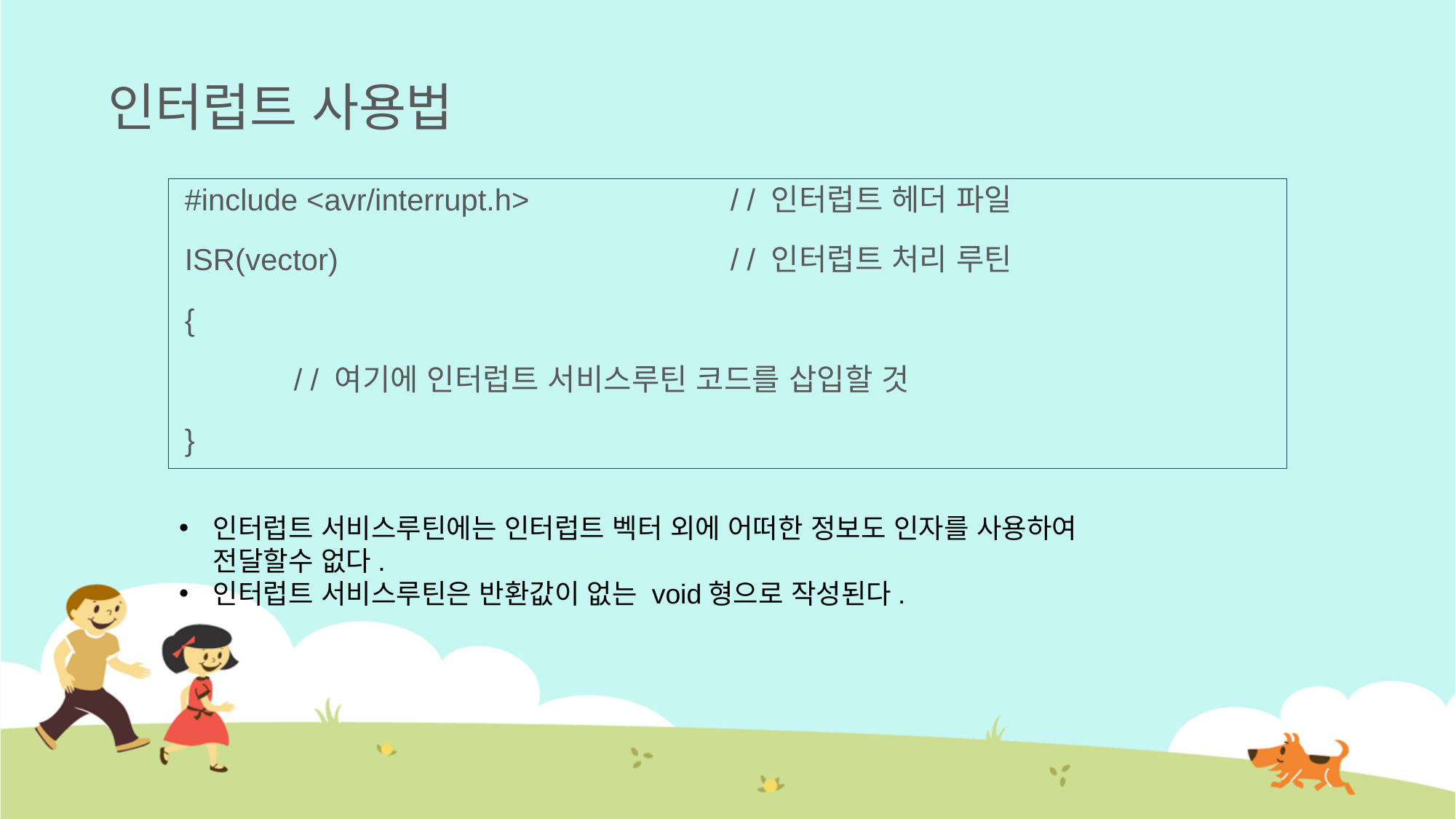

# 인터럽트 사용법
#include <avr/interrupt.h>		/ / 인터럽트 헤더 파일
ISR(vector)				/ / 인터럽트 처리 루틴
{
	/ / 여기에 인터럽트 서비스루틴 코드를 삽입할 것
}
인터럽트 서비스루틴에는 인터럽트 벡터 외에 어떠한 정보도 인자를 사용하여 전달할수 없다.
인터럽트 서비스루틴은 반환값이 없는 void형으로 작성된다.